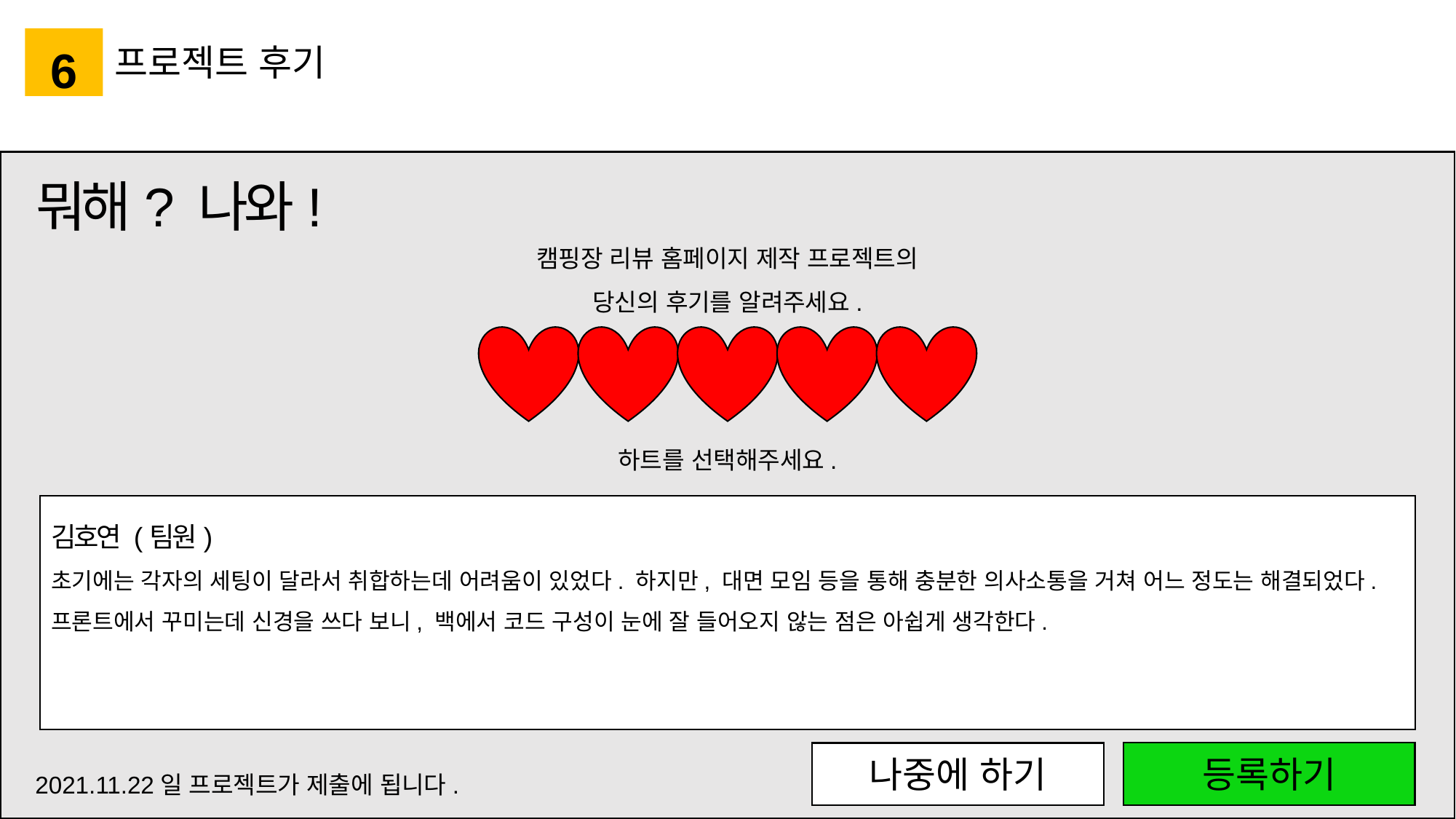

6
프로젝트 후기

뭐해? 나와!
캠핑장 리뷰 홈페이지 제작 프로젝트의
당신의 후기를 알려주세요.

하트를 선택해주세요.

김호연 (팀원)
초기에는 각자의 세팅이 달라서 취합하는데 어려움이 있었다. 하지만, 대면 모임 등을 통해 충분한 의사소통을 거쳐 어느 정도는 해결되었다.
프론트에서 꾸미는데 신경을 쓰다 보니, 백에서 코드 구성이 눈에 잘 들어오지 않는 점은 아쉽게 생각한다.

등록하기

나중에 하기
2021.11.22일 프로젝트가 제출에 됩니다.